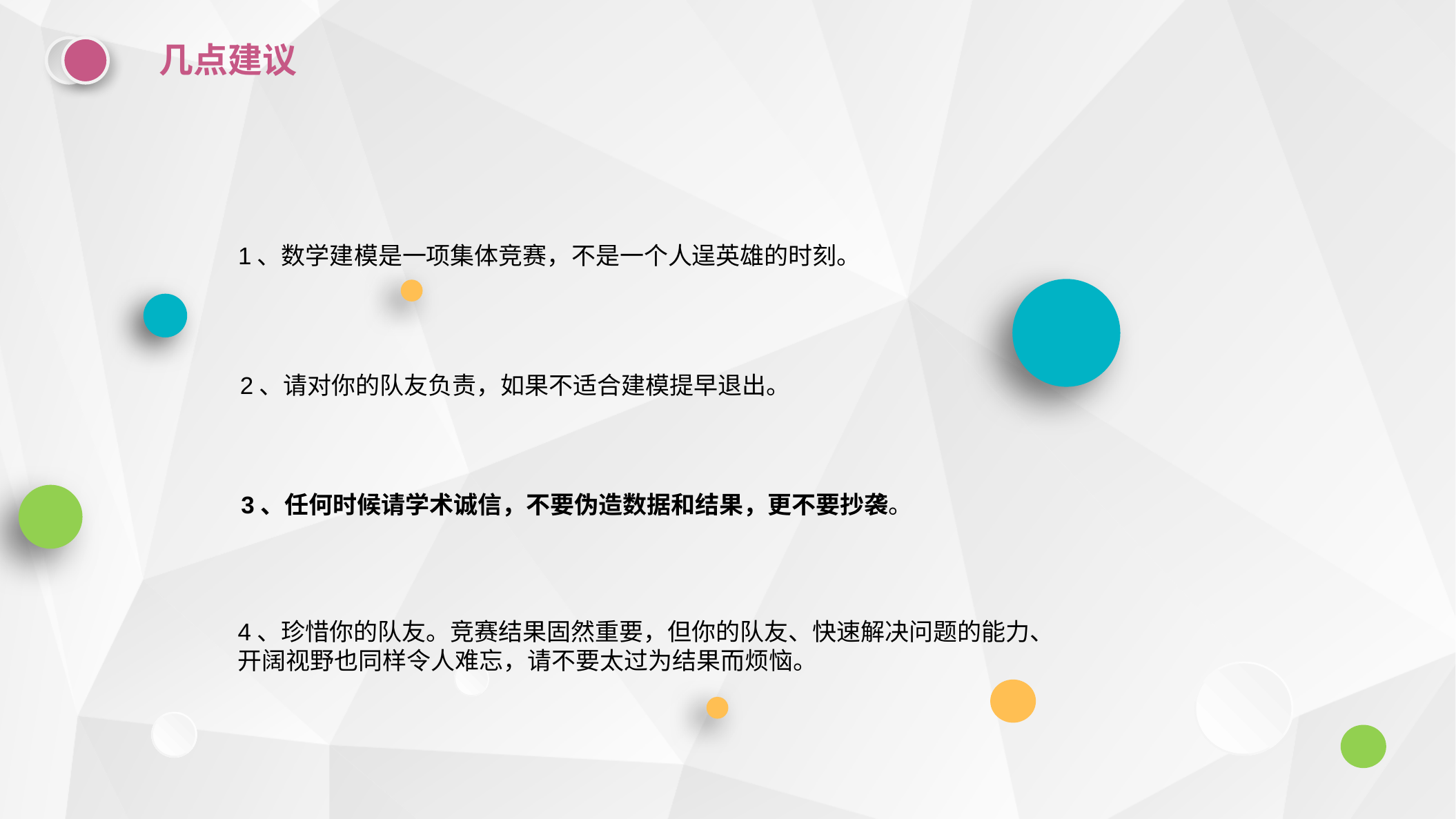

几点建议
1、数学建模是一项集体竞赛，不是一个人逞英雄的时刻。

2、请对你的队友负责，如果不适合建模提早退出。

3、任何时候请学术诚信，不要伪造数据和结果，更不要抄袭。
4、珍惜你的队友。竞赛结果固然重要，但你的队友、快速解决问题的能力、
开阔视野也同样令人难忘，请不要太过为结果而烦恼。

延时符